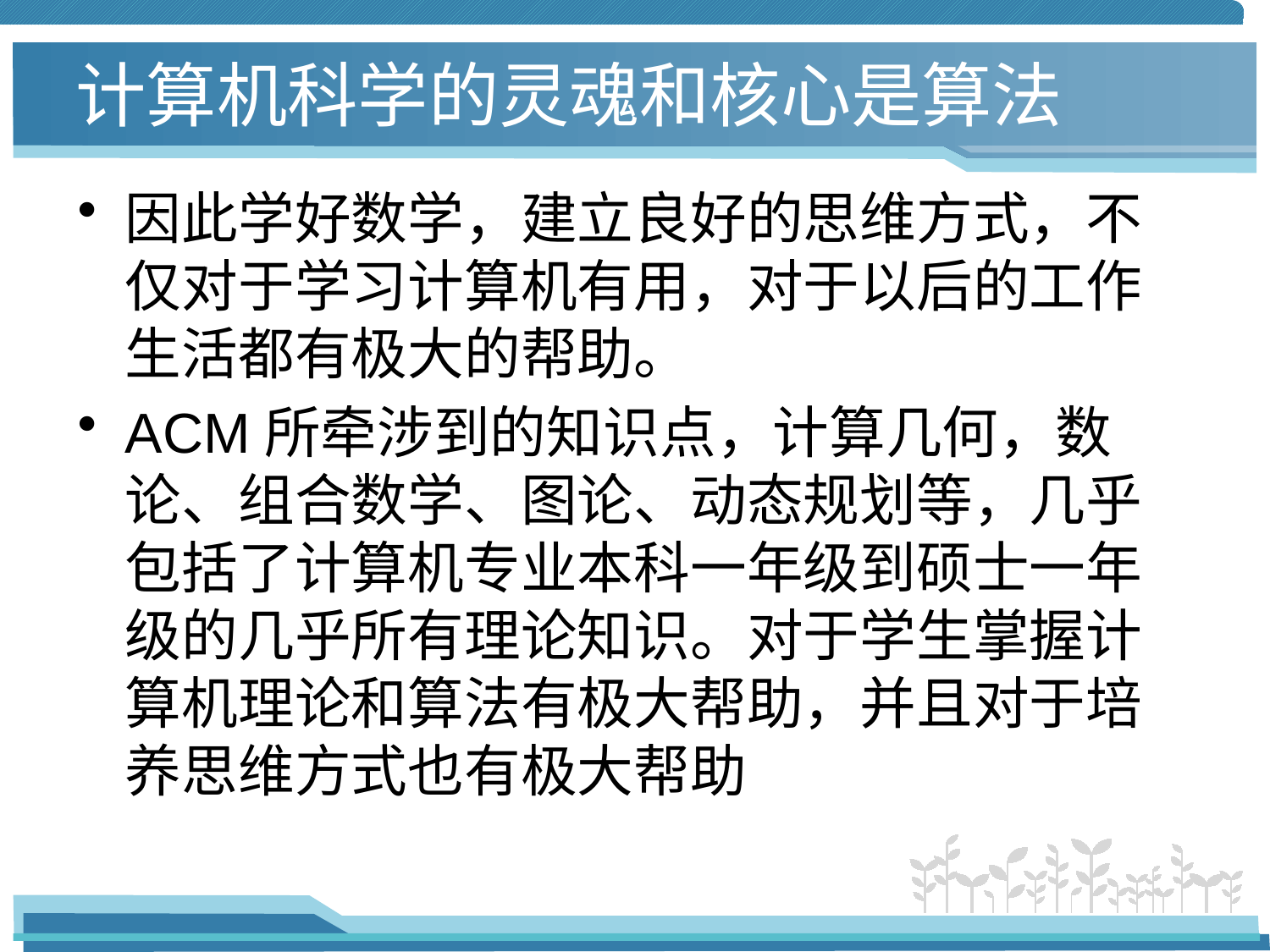

# 计算机科学的灵魂和核心是算法
因此学好数学，建立良好的思维方式，不仅对于学习计算机有用，对于以后的工作生活都有极大的帮助。
ACM所牵涉到的知识点，计算几何，数论、组合数学、图论、动态规划等，几乎包括了计算机专业本科一年级到硕士一年级的几乎所有理论知识。对于学生掌握计算机理论和算法有极大帮助，并且对于培养思维方式也有极大帮助